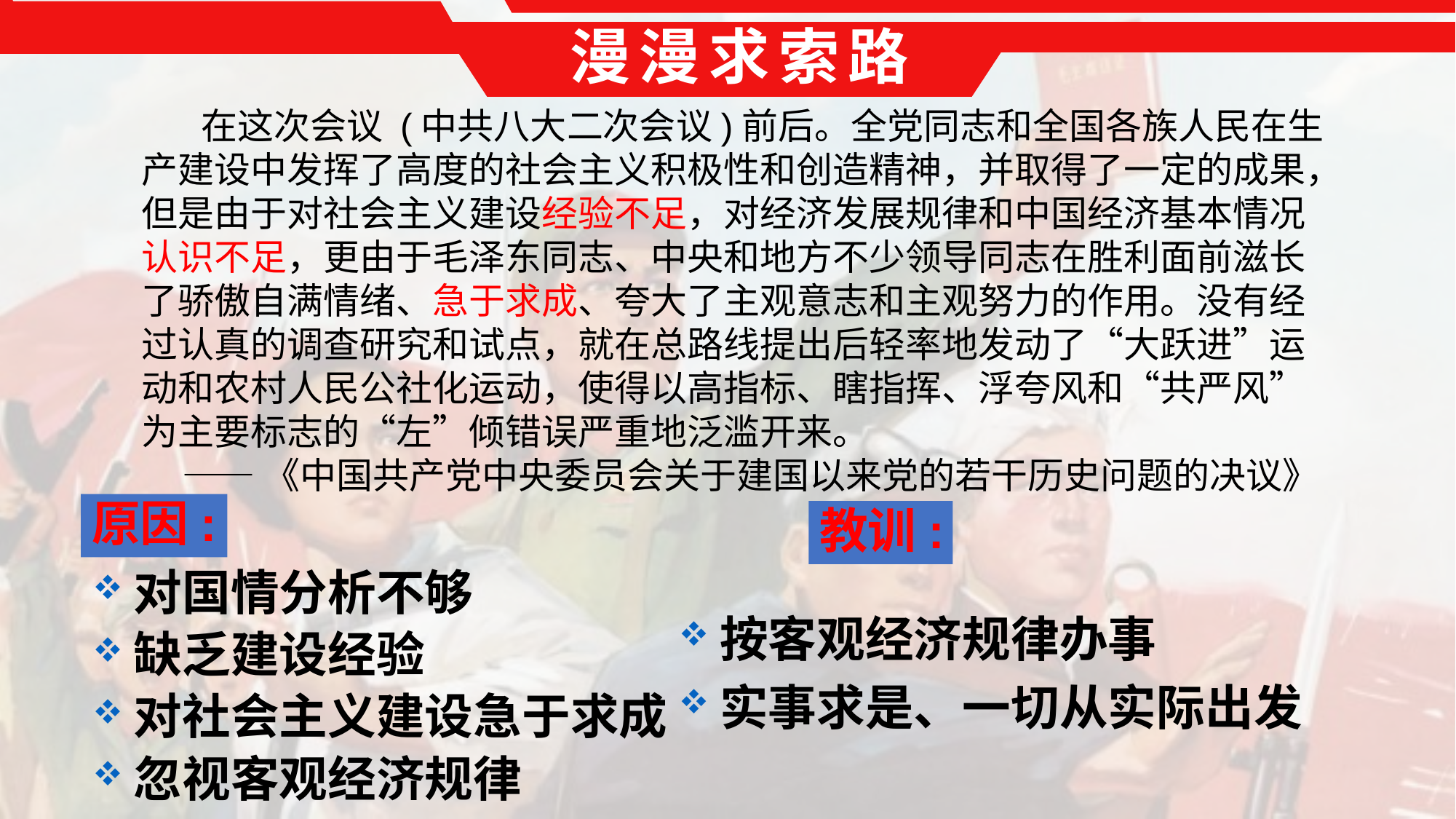

漫漫求索路
       在这次会议 (中共八大二次会议)前后。全党同志和全国各族人民在生产建设中发挥了高度的社会主义积极性和创造精神，并取得了一定的成果，但是由于对社会主义建设经验不足，对经济发展规律和中国经济基本情况认识不足，更由于毛泽东同志、中央和地方不少领导同志在胜利面前滋长了骄傲自满情绪、急于求成、夸大了主观意志和主观努力的作用。没有经过认真的调查研究和试点，就在总路线提出后轻率地发动了“大跃进”运动和农村人民公社化运动，使得以高指标、瞎指挥、浮夸风和“共严风”为主要标志的“左”倾错误严重地泛滥开来。
     ——《中国共产党中央委员会关于建国以来党的若干历史问题的决议》
原因:
教训:
对国情分析不够
缺乏建设经验
对社会主义建设急于求成
忽视客观经济规律
按客观经济规律办事
实事求是、一切从实际出发